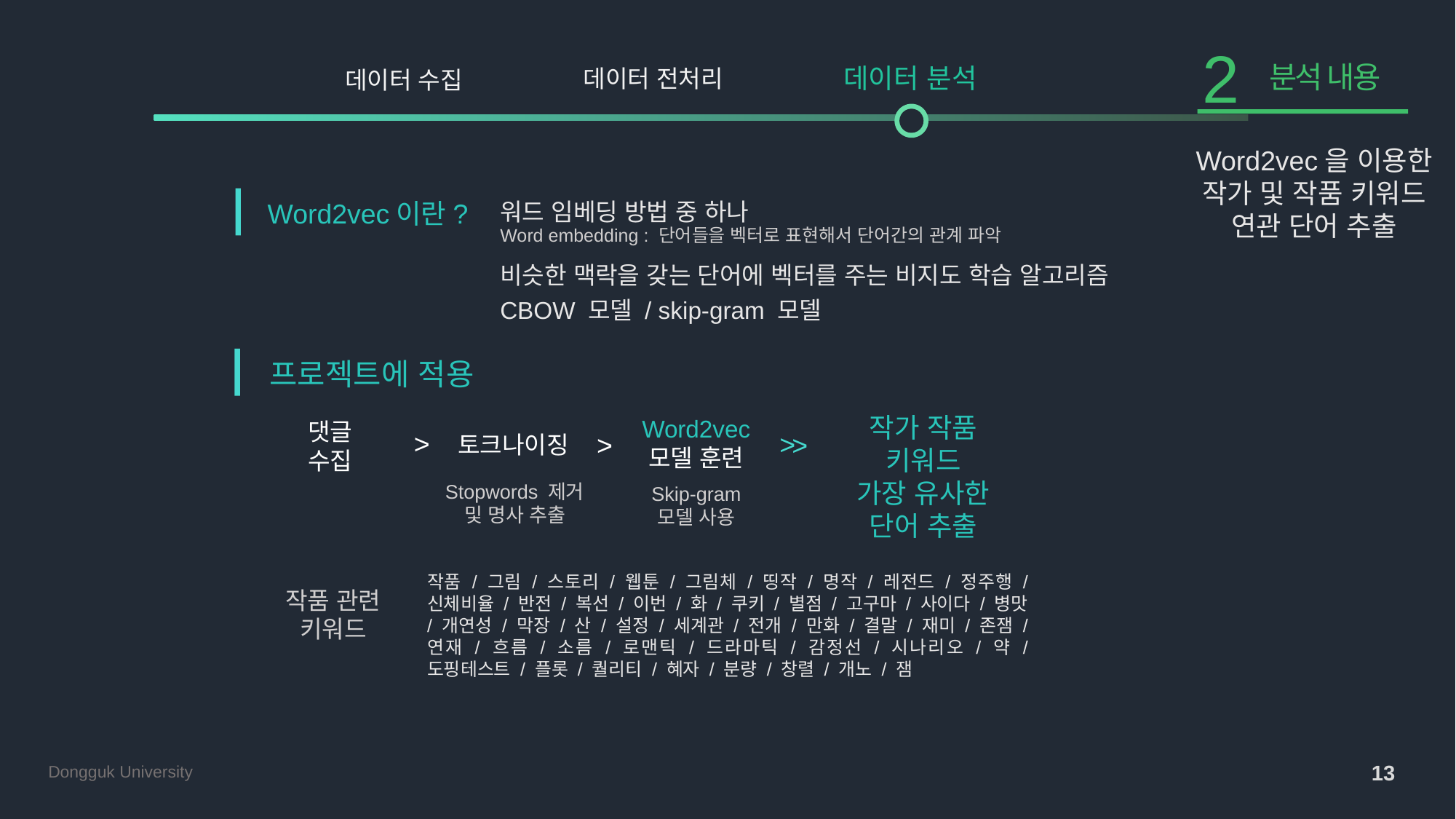

2
분석 내용
데이터 분석
데이터 전처리
데이터 수집

Word2vec을 이용한
작가 및 작품 키워드
연관 단어 추출
Word2vec이란?
워드 임베딩 방법 중 하나

Word embedding : 단어들을 벡터로 표현해서 단어간의 관계 파악
비슷한 맥락을 갖는 단어에 벡터를 주는 비지도 학습 알고리즘
CBOW 모델 / skip-gram 모델
프로젝트에 적용

작가 작품 키워드
가장 유사한 단어 추출
Word2vec 모델 훈련
댓글
수집
>
>
>
>
토크나이징
Stopwords 제거
및 명사 추출
Skip-gram
모델 사용
작품 / 그림 / 스토리 / 웹툰 / 그림체 / 띵작 / 명작 / 레전드 / 정주행 / 신체비율 / 반전 / 복선 / 이번 / 화 / 쿠키 / 별점 / 고구마 / 사이다 / 병맛 / 개연성 / 막장 / 산 / 설정 / 세계관 / 전개 / 만화 / 결말 / 재미 / 존잼 / 연재 / 흐름 / 소름 / 로맨틱 / 드라마틱 / 감정선 / 시나리오 / 약 / 도핑테스트 / 플롯 / 퀄리티 / 혜자 / 분량 / 창렬 / 개노 / 잼
작품 관련
키워드
13
Dongguk University